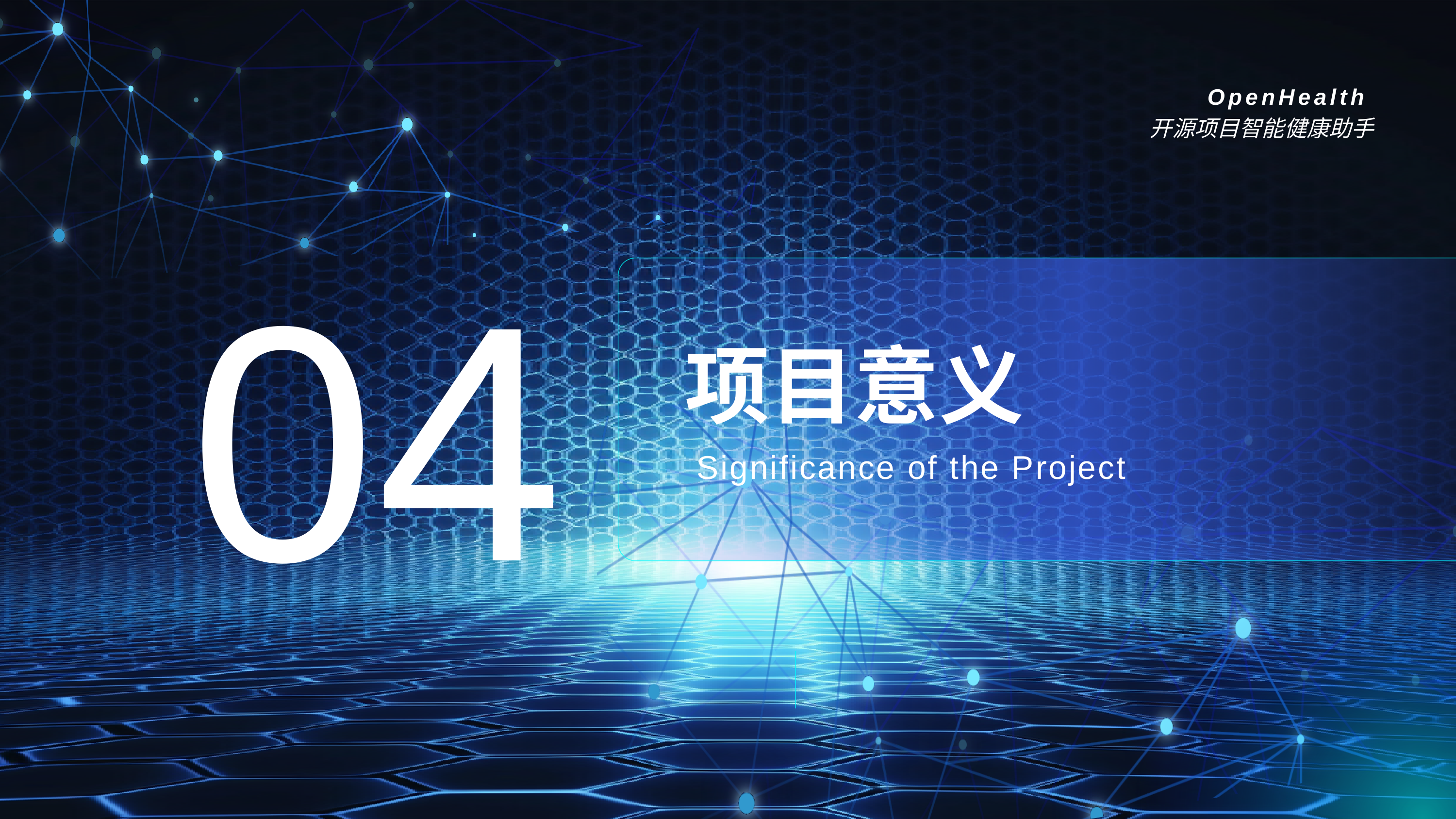

OpenHealth
开源项目智能健康助手
04

项目意义

Significance of the Project